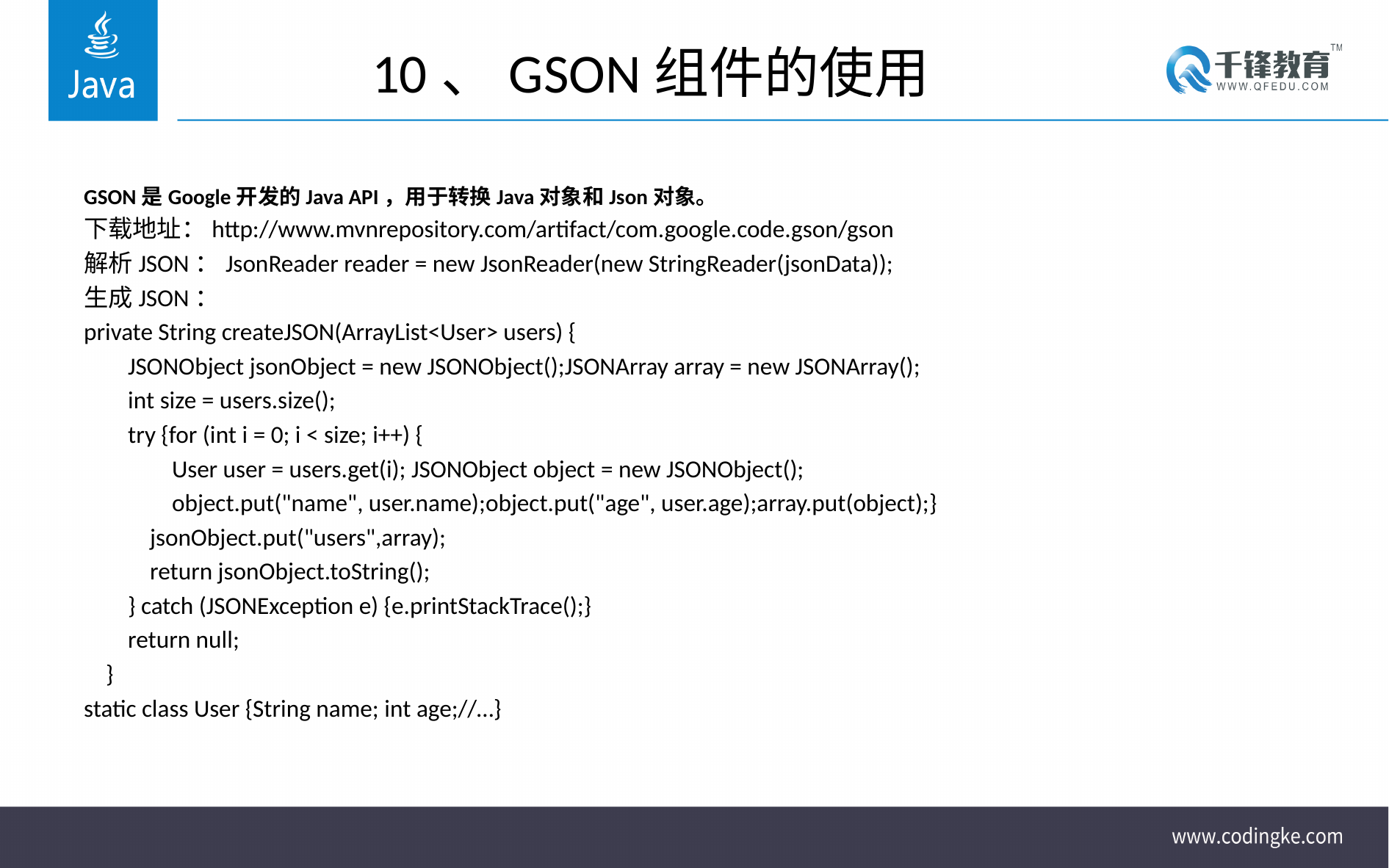

# 10、GSON组件的使用
GSON是Google开发的Java API，用于转换Java对象和Json对象。
下载地址：http://www.mvnrepository.com/artifact/com.google.code.gson/gson
解析JSON：JsonReader reader = new JsonReader(new StringReader(jsonData));
生成JSON：
private String createJSON(ArrayList<User> users) {
        JSONObject jsonObject = new JSONObject();JSONArray array = new JSONArray();
        int size = users.size();
        try {for (int i = 0; i < size; i++) {
                User user = users.get(i); JSONObject object = new JSONObject();
                object.put("name", user.name);object.put("age", user.age);array.put(object);}
            jsonObject.put("users",array);
            return jsonObject.toString();
        } catch (JSONException e) {e.printStackTrace();}
        return null;
    }
static class User {String name; int age;//…}